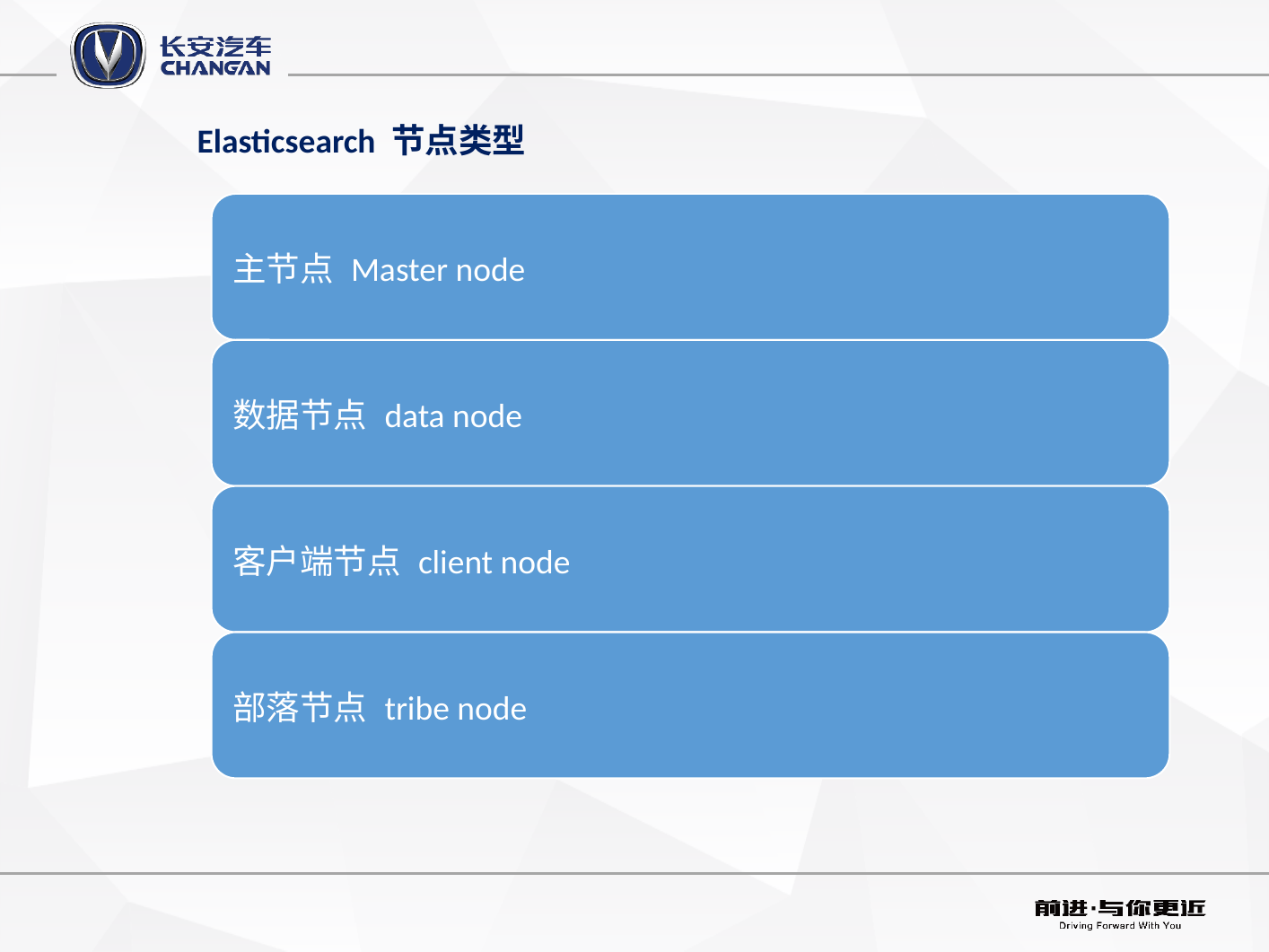

Elasticsearch 节点类型
主节点 Master node
数据节点 data node
客户端节点 client node
部落节点 tribe node